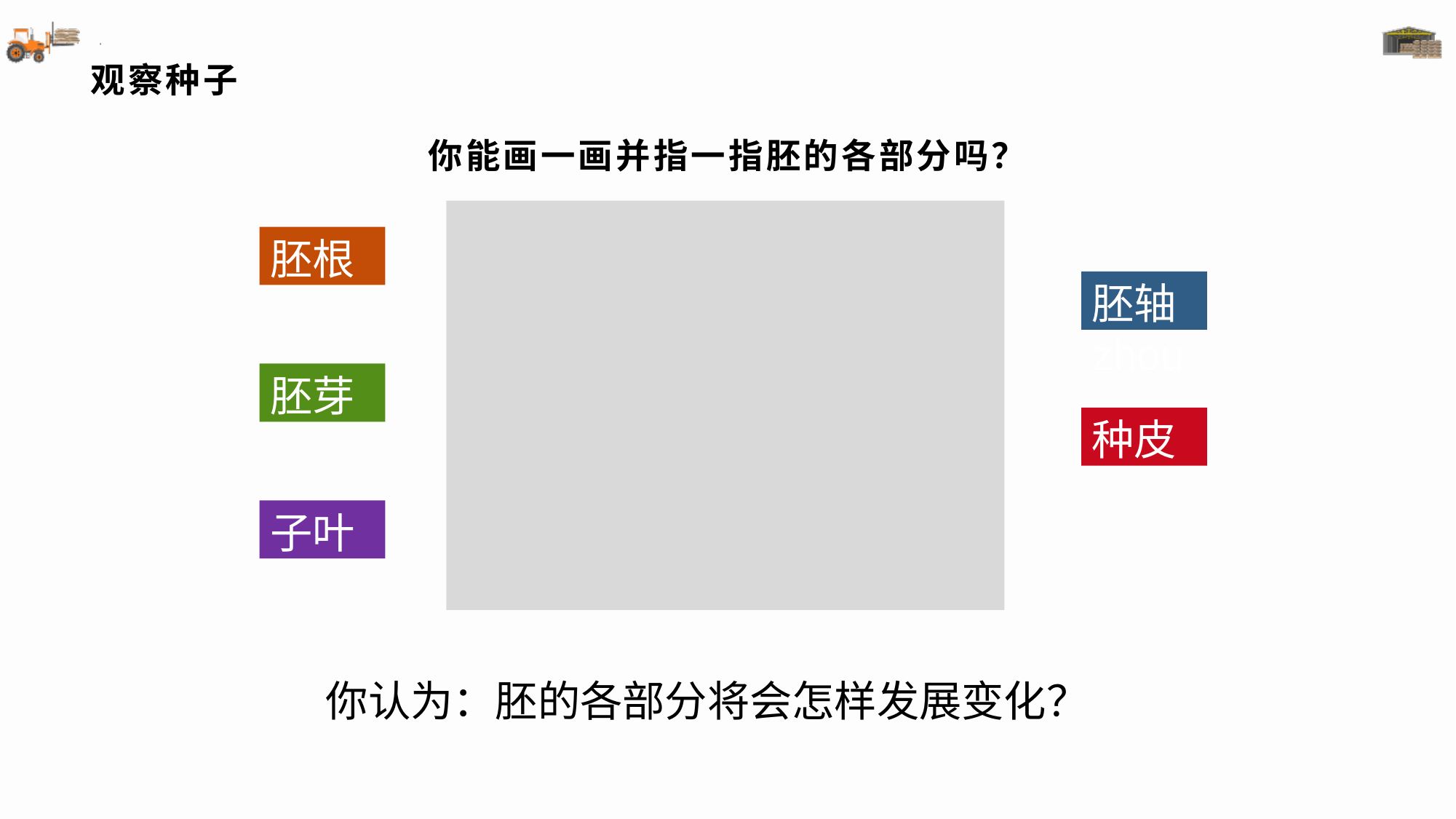

# 观察种子
你能画一画并指一指胚的各部分吗？

胚根
胚轴zhou
胚芽
种皮
子叶
你认为：胚的各部分将会怎样发展变化？